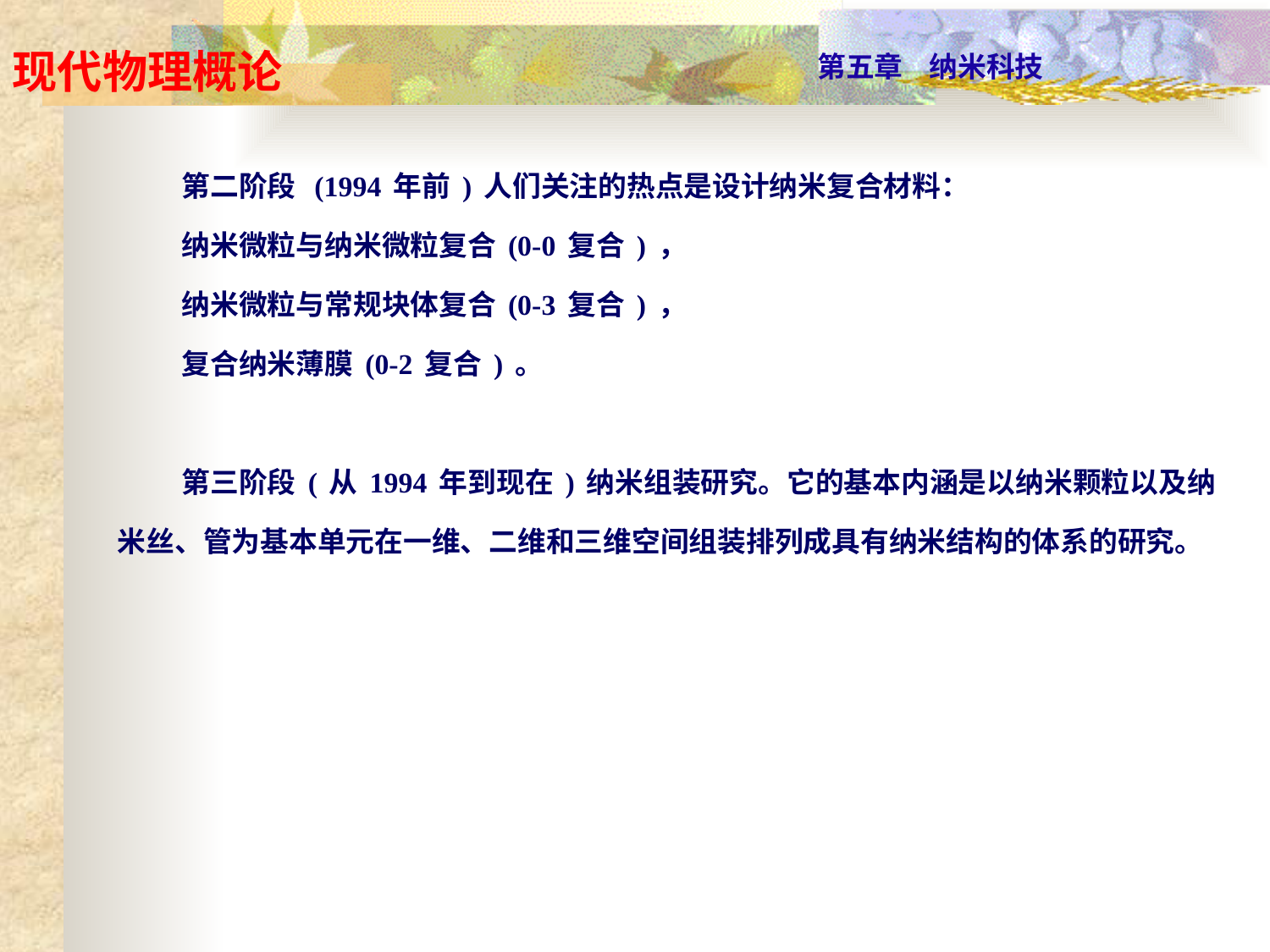

第二阶段 (1994年前)人们关注的热点是设计纳米复合材料：
        纳米微粒与纳米微粒复合(0-0复合)，
        纳米微粒与常规块体复合(0-3复合)，
        复合纳米薄膜(0-2复合)。

        第三阶段(从1994年到现在)纳米组装研究。它的基本内涵是以纳米颗粒以及纳米丝、管为基本单元在一维、二维和三维空间组装排列成具有纳米结构的体系的研究。